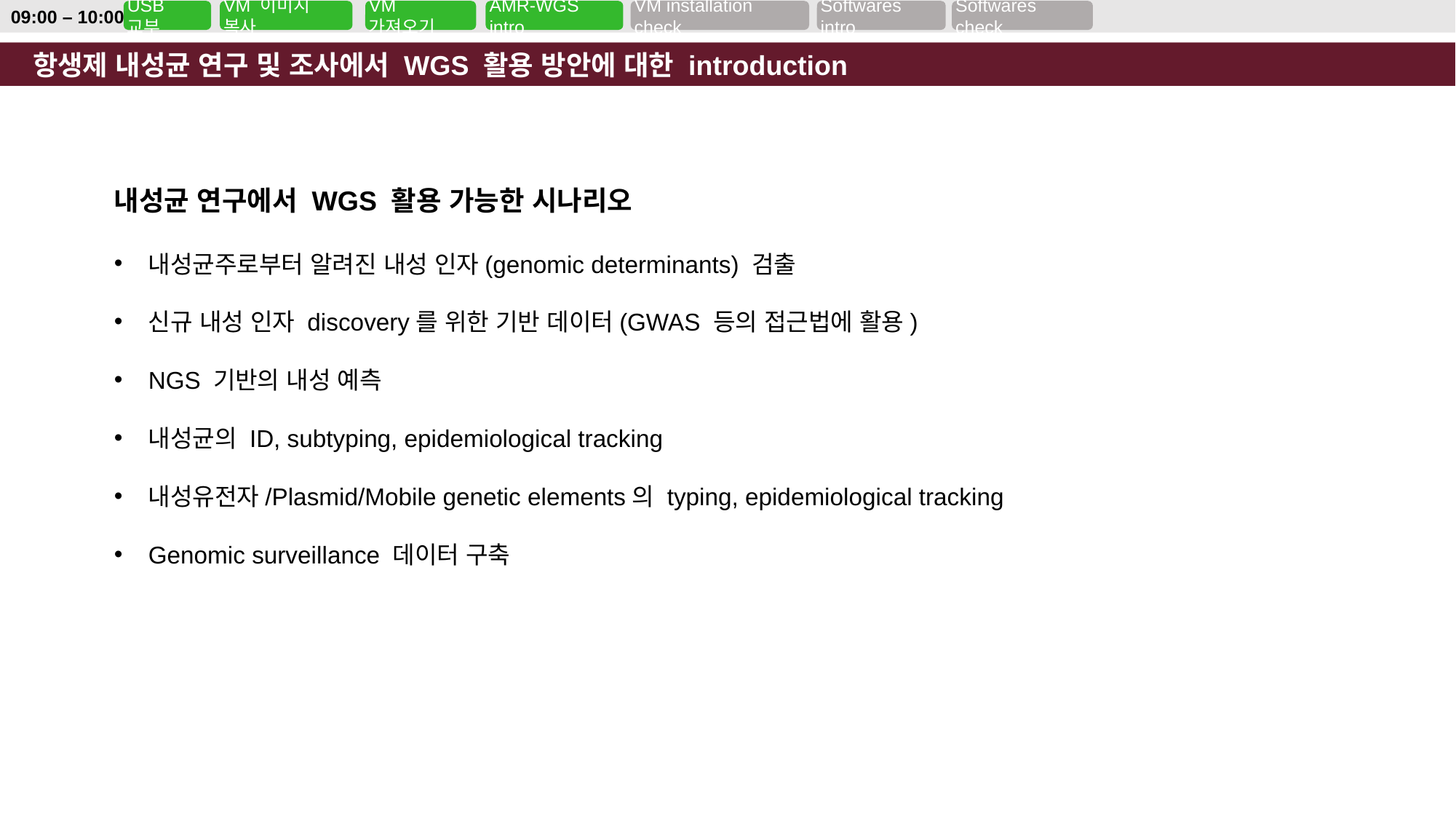

09:00 – 10:00
USB 교부
VM 이미지 복사
VM 가져오기
AMR-WGS intro
VM installation check
Softwares intro
Softwares check
항생제 내성균 연구 및 조사에서 WGS 활용 방안에 대한 introduction
내성균 연구에서 WGS 활용 가능한 시나리오

내성균주로부터 알려진 내성 인자(genomic determinants) 검출

신규 내성 인자 discovery를 위한 기반 데이터(GWAS 등의 접근법에 활용)

NGS 기반의 내성 예측

내성균의 ID, subtyping, epidemiological tracking

내성유전자/Plasmid/Mobile genetic elements의 typing, epidemiological tracking

Genomic surveillance 데이터 구축